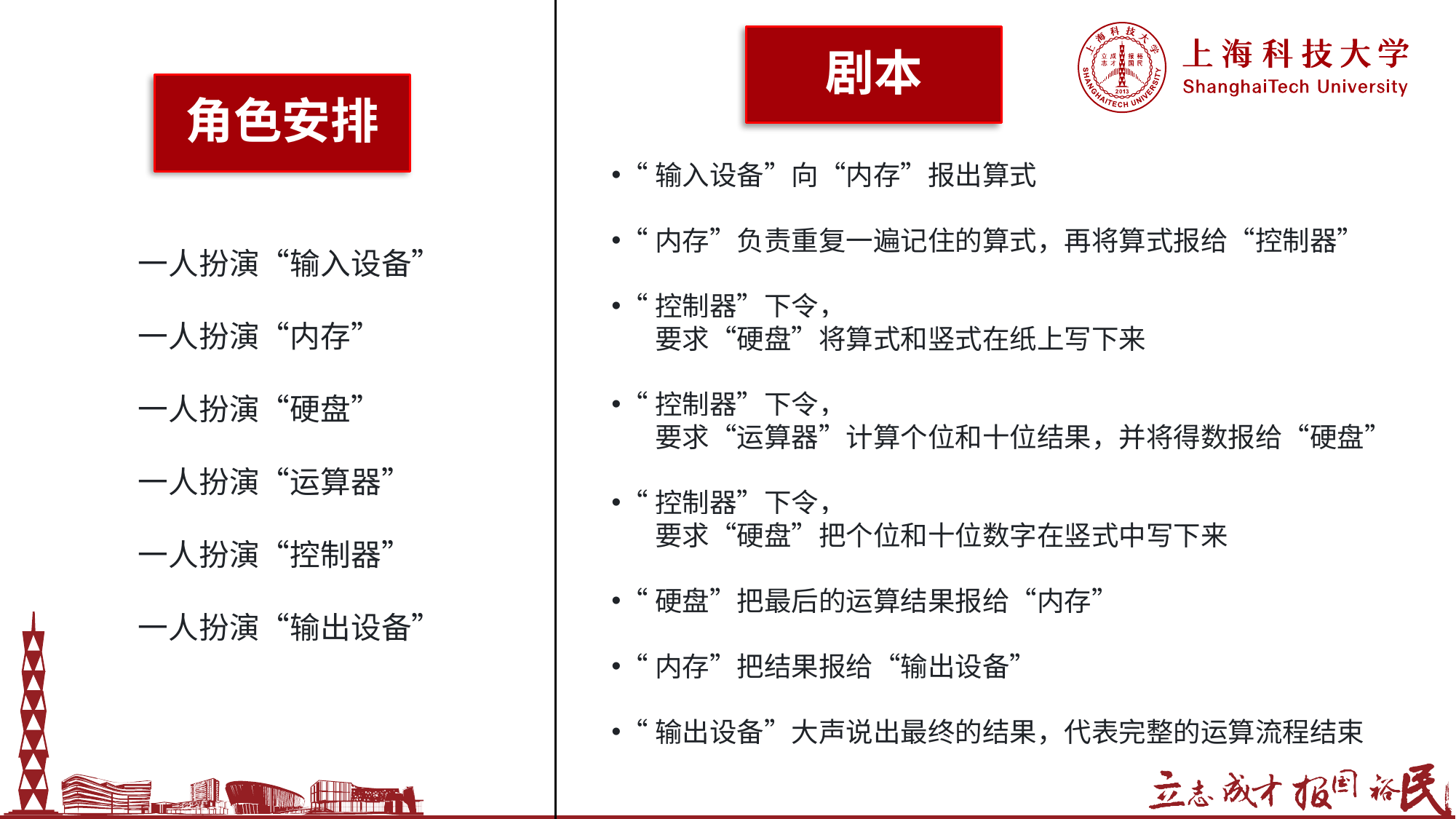

剧本
# 角色安排
“输入设备”向“内存”报出算式

“内存”负责重复一遍记住的算式，再将算式报给“控制器”

“控制器”下令，
      要求“硬盘”将算式和竖式在纸上写下来

“控制器”下令，
      要求“运算器”计算个位和十位结果，并将得数报给“硬盘”

“控制器”下令，
      要求“硬盘”把个位和十位数字在竖式中写下来

“硬盘”把最后的运算结果报给“内存”

“内存”把结果报给“输出设备”

“输出设备”大声说出最终的结果，代表完整的运算流程结束

一人扮演“输入设备”

一人扮演“内存”

一人扮演“硬盘”

一人扮演“运算器”

一人扮演“控制器”

一人扮演“输出设备”